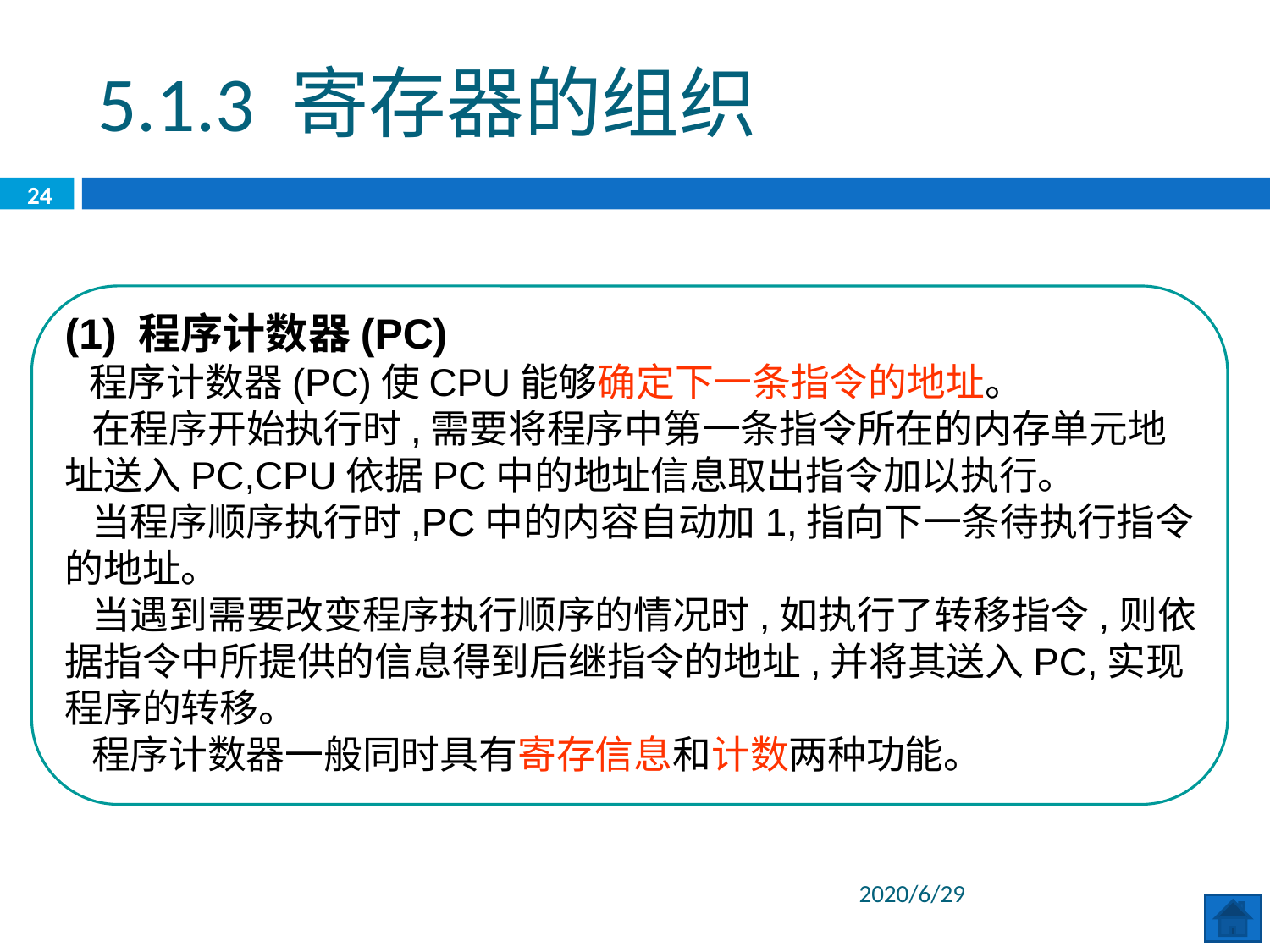

5.1.3 寄存器的组织
24

(1) 程序计数器(PC)
  程序计数器(PC)使CPU能够确定下一条指令的地址。
  在程序开始执行时,需要将程序中第一条指令所在的内存单元地址送入PC,CPU依据PC中的地址信息取出指令加以执行。
  当程序顺序执行时,PC中的内容自动加1,指向下一条待执行指令的地址。
  当遇到需要改变程序执行顺序的情况时,如执行了转移指令,则依据指令中所提供的信息得到后继指令的地址,并将其送入PC,实现程序的转移。
  程序计数器一般同时具有寄存信息和计数两种功能。
2020/6/29